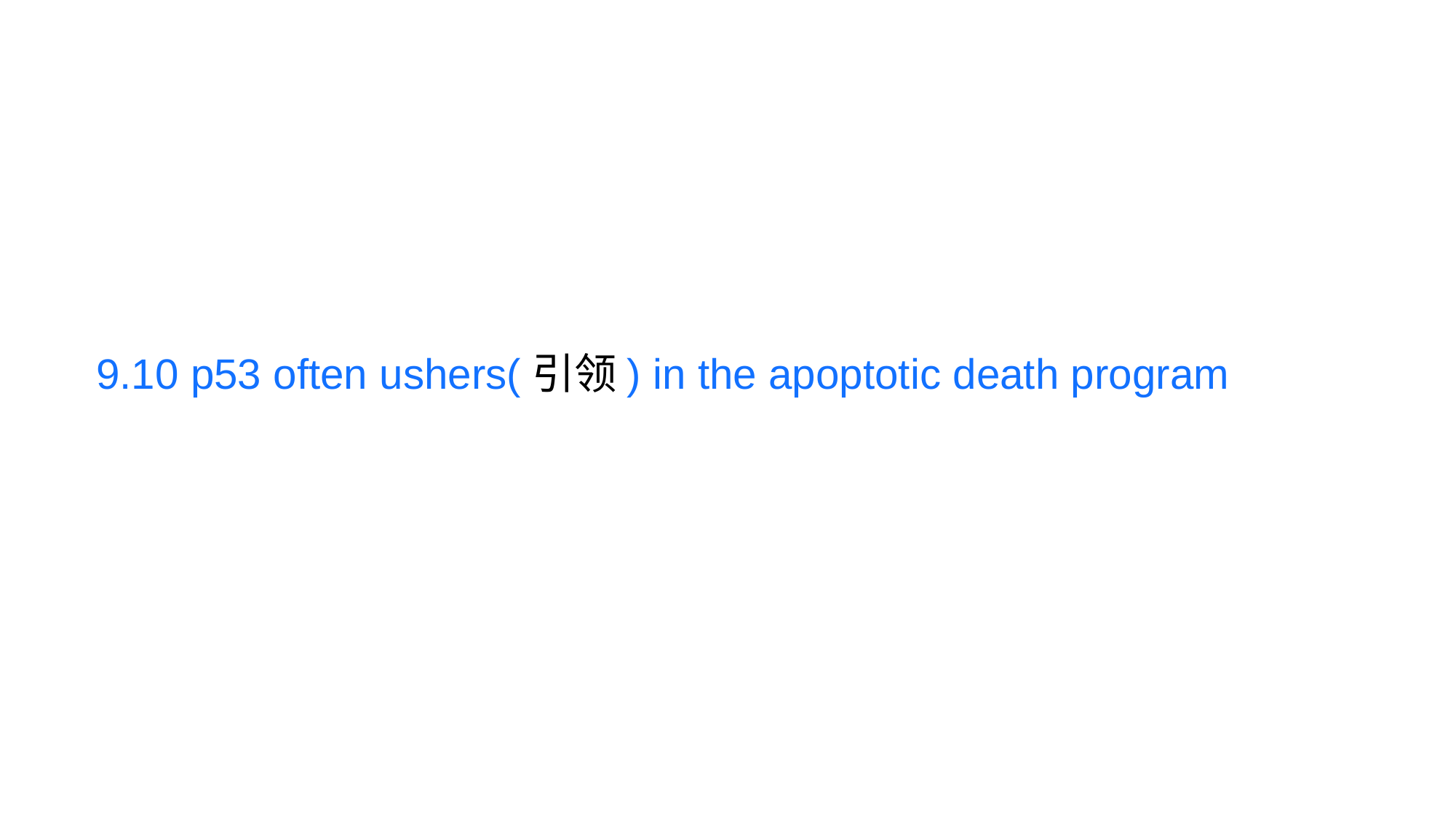

9.10 p53 often ushers(引领) in the apoptotic death program